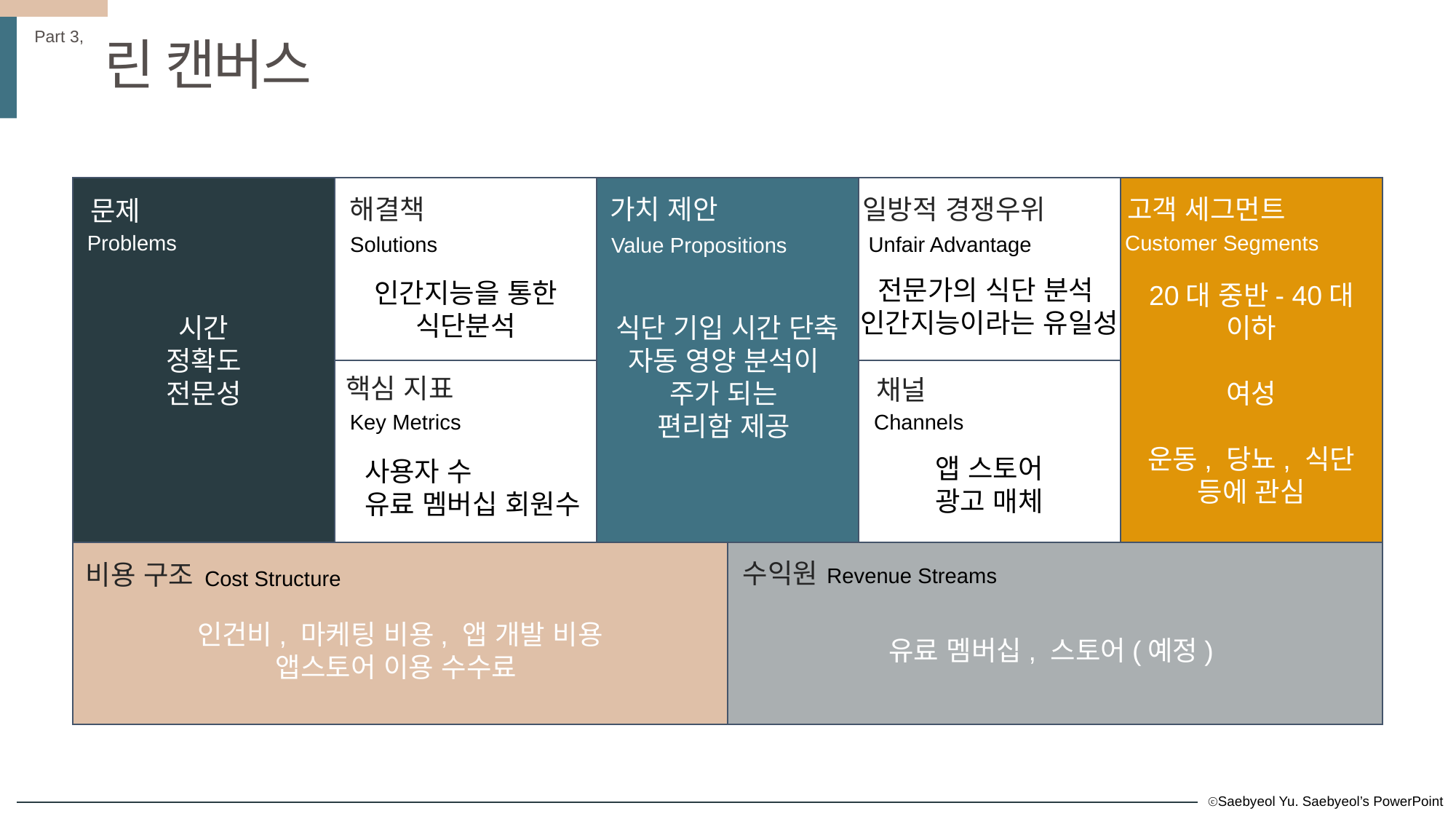

Part 3,
린 캔버스
시간
정확도
전문성

식단 기입 시간 단축
자동 영양 분석이
주가 되는
편리함 제공

20대 중반- 40대 이하

여성

운동, 당뇨, 식단
등에 관심
해결책
가치 제안
일방적 경쟁우위
고객 세그먼트
문제
Problems
Customer Segments
Solutions
Unfair Advantage
Value Propositions
전문가의 식단 분석
인간지능이라는 유일성
인간지능을 통한
식단분석

핵심 지표
채널
Channels
Key Metrics
앱 스토어
광고 매체
사용자 수
유료 멤버십 회원수

인건비, 마케팅 비용, 앱 개발 비용
앱스토어 이용 수수료

유료 멤버십, 스토어(예정)
수익원
비용 구조
Revenue Streams
Cost Structure